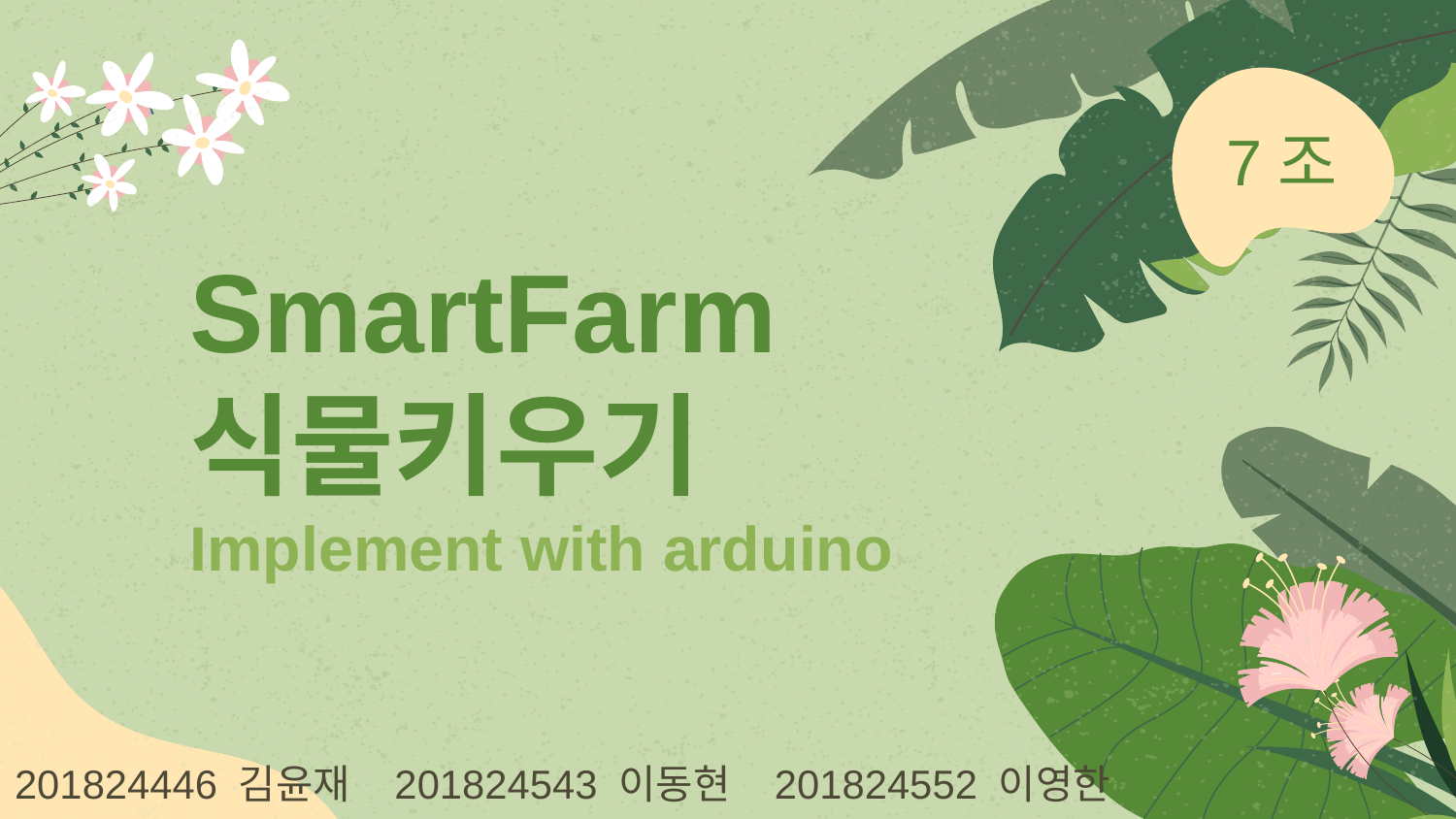

7조
# SmartFarm 식물키우기
Implement with arduino
201824446 김윤재   201824543 이동현   201824552 이영한